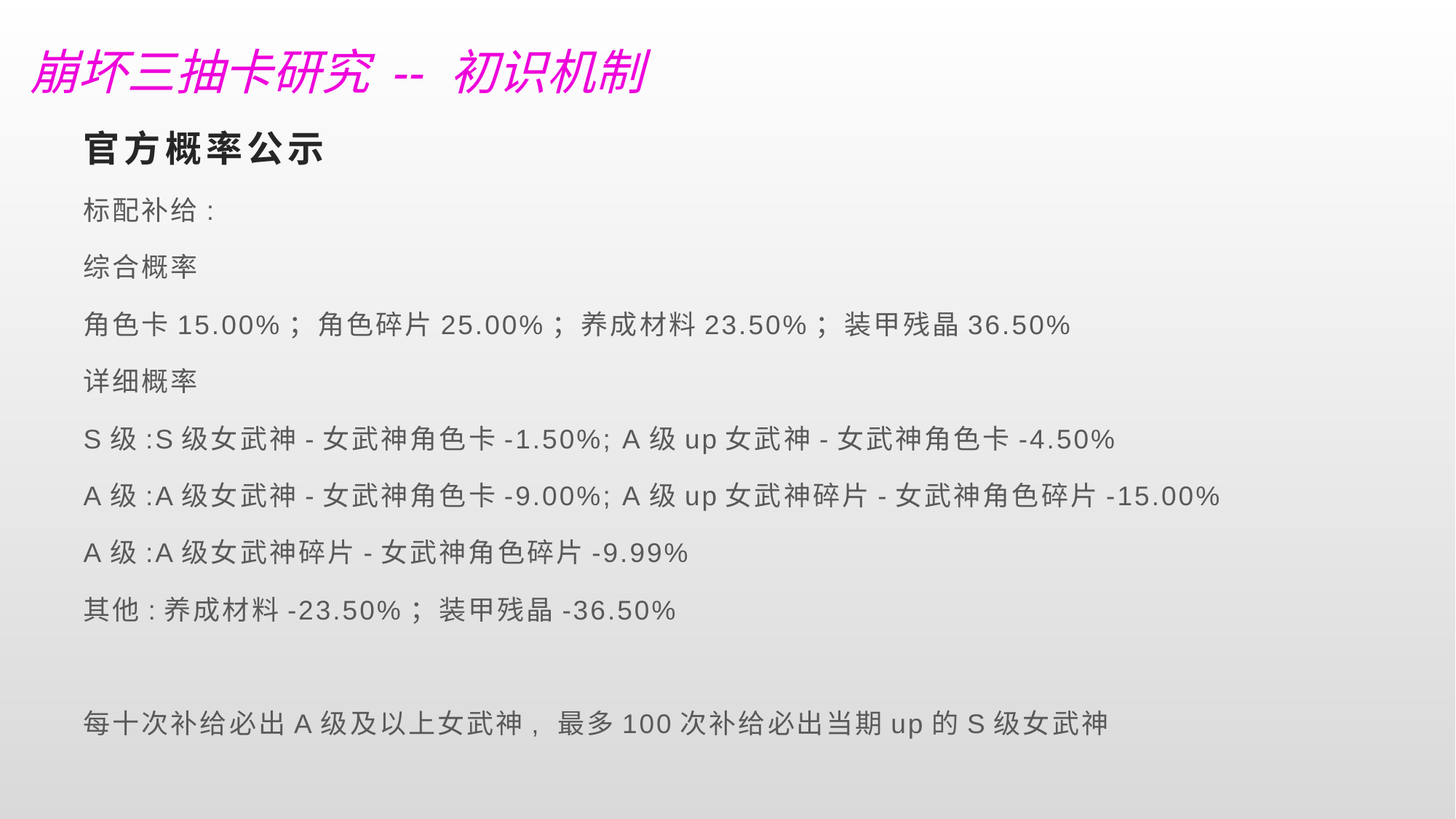

崩坏三抽卡研究 -- 初识机制
# 官方概率公示

标配补给:
综合概率
角色卡15.00%；角色碎片25.00%；养成材料23.50%；装甲残晶36.50%
详细概率
S级:S级女武神-女武神角色卡-1.50%; A级up女武神-女武神角色卡-4.50%
A级:A级女武神-女武神角色卡-9.00%; A级up女武神碎片-女武神角色碎片-15.00%
A级:A级女武神碎片-女武神角色碎片-9.99%
其他:养成材料-23.50%；装甲残晶-36.50%

每十次补给必出A级及以上女武神, 最多100次补给必出当期up的S级女武神